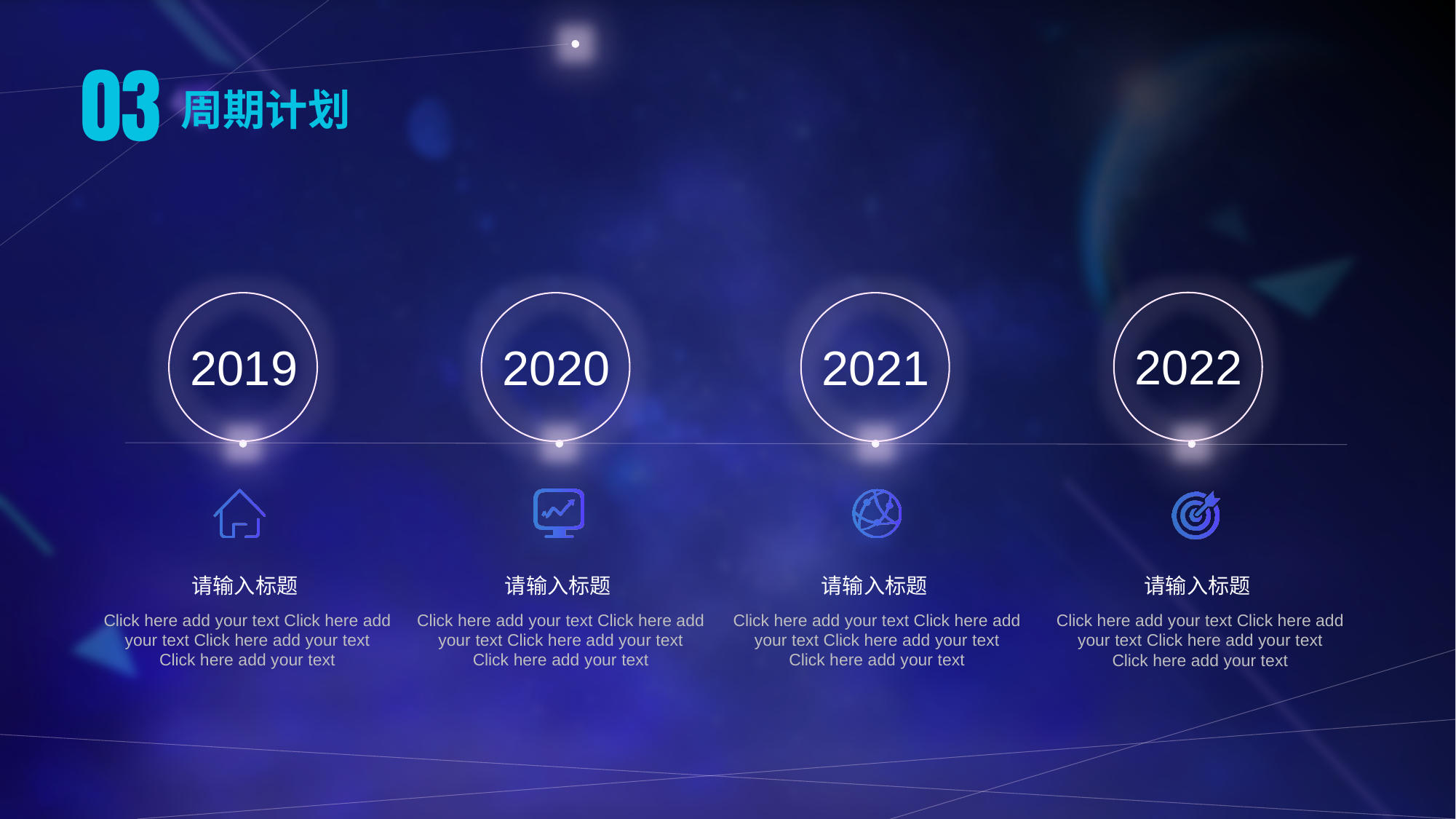

03
周期计划

2022
2019
2020
2021

请输入标题
请输入标题
请输入标题
请输入标题
Click here add your text Click here add
your text Click here add your text
Click here add your text
Click here add your text Click here add
your text Click here add your text
Click here add your text
Click here add your text Click here add
your text Click here add your text
Click here add your text
Click here add your text Click here add
your text Click here add your text
Click here add your text